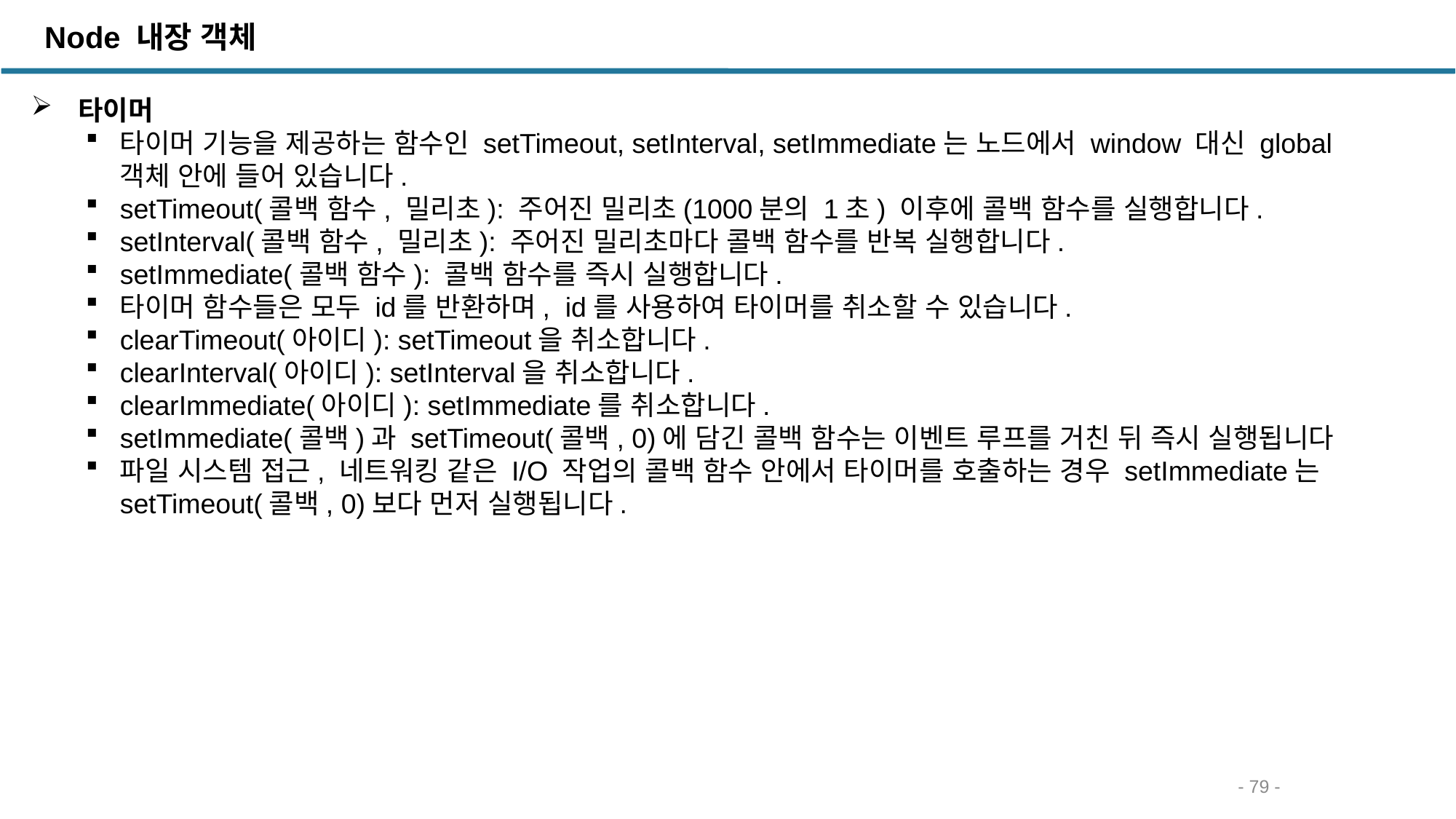

Node 내장 객체
 타이머
타이머 기능을 제공하는 함수인 setTimeout, setInterval, setImmediate는 노드에서 window 대신 global 객체 안에 들어 있습니다.
setTimeout(콜백 함수, 밀리초): 주어진 밀리초(1000분의 1초) 이후에 콜백 함수를 실행합니다.
setInterval(콜백 함수, 밀리초): 주어진 밀리초마다 콜백 함수를 반복 실행합니다.
setImmediate(콜백 함수): 콜백 함수를 즉시 실행합니다.
타이머 함수들은 모두 id를 반환하며,  id를 사용하여 타이머를 취소할 수 있습니다.
clearTimeout(아이디): setTimeout을 취소합니다.
clearInterval(아이디): setInterval을 취소합니다.
clearImmediate(아이디): setImmediate를 취소합니다.
setImmediate(콜백)과 setTimeout(콜백, 0)에 담긴 콜백 함수는 이벤트 루프를 거친 뒤 즉시 실행됩니다
파일 시스템 접근, 네트워킹 같은 I/O 작업의 콜백 함수 안에서 타이머를 호출하는 경우 setImmediate는 setTimeout(콜백, 0)보다 먼저 실행됩니다.
- 79 -